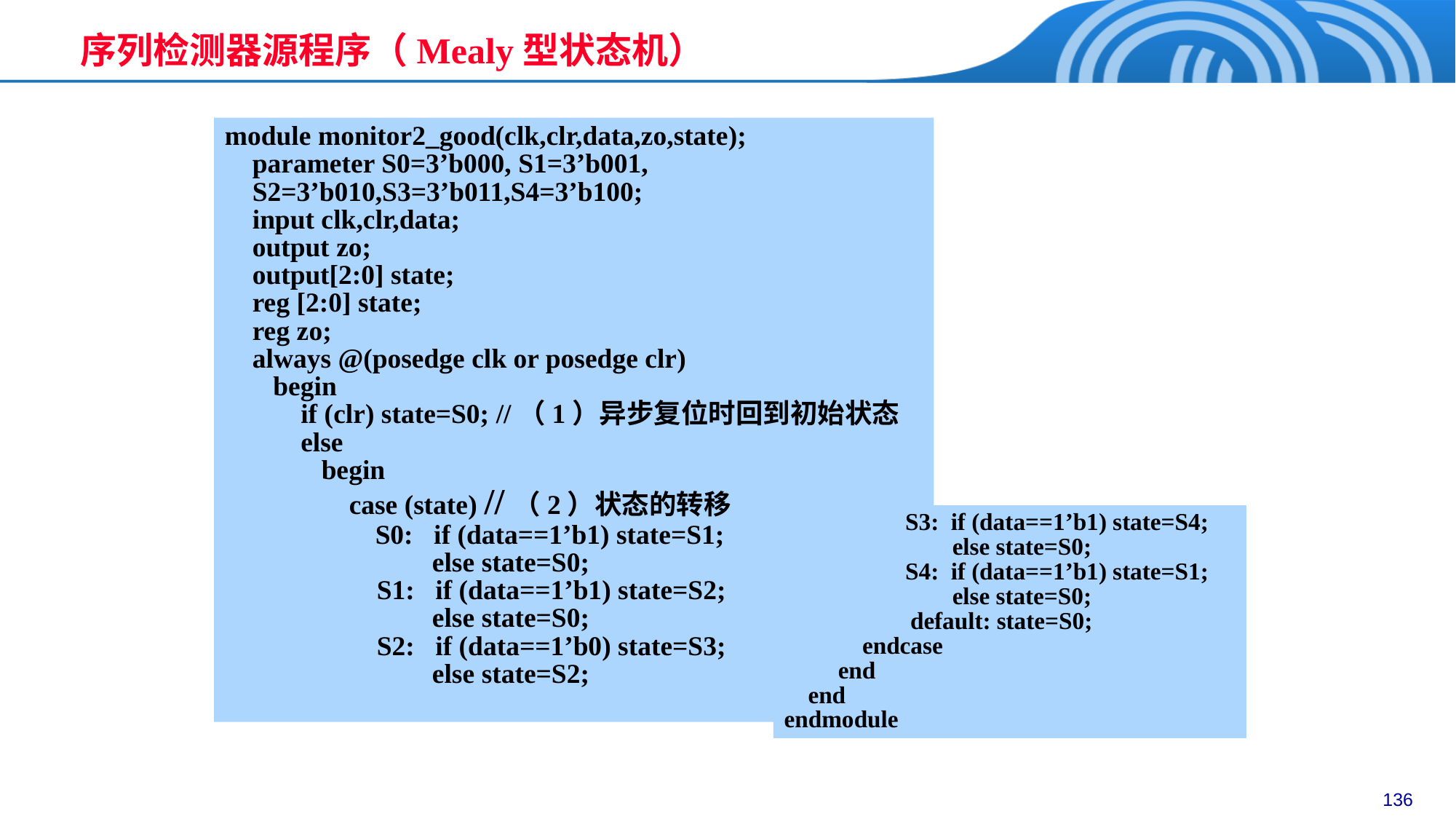

序列检测器源程序（Mealy型状态机）
module monitor2_good(clk,clr,data,zo,state);
    parameter S0=3’b000, S1=3’b001,
    S2=3’b010,S3=3’b011,S4=3’b100;
    input clk,clr,data;
    output zo;
    output[2:0] state;
    reg [2:0] state;
    reg zo;
    always @(posedge clk or posedge clr)
       begin
           if (clr) state=S0; //（1）异步复位时回到初始状态
           else
              begin
                  case (state) //（2）状态的转移
	      S0:   if (data==1’b1) state=S1;
                              else state=S0;
                      S1:   if (data==1’b1) state=S2;
                              else state=S0;
                      S2:   if (data==1’b0) state=S3;
                              else state=S2;

	  S3:  if (data==1’b1) state=S4;
                            else state=S0;
	  S4:  if (data==1’b1) state=S1;
                            else state=S0;
                     default: state=S0;
             endcase
         end
    end
endmodule